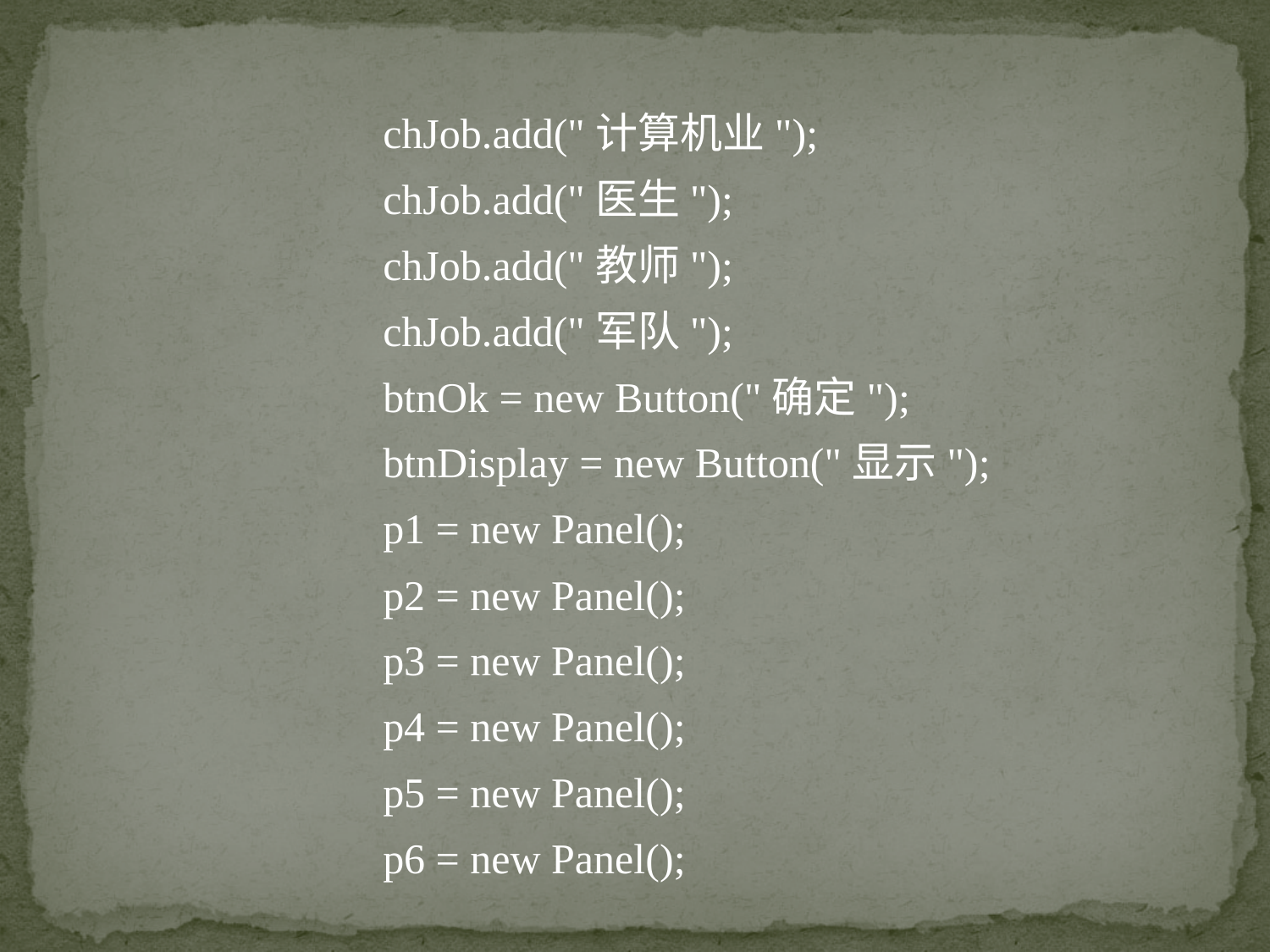

chJob.add("计算机业");
		chJob.add("医生");
		chJob.add("教师");
		chJob.add("军队");
		btnOk = new Button("确定");
		btnDisplay = new Button("显示");
		p1 = new Panel();
		p2 = new Panel();
		p3 = new Panel();
		p4 = new Panel();
		p5 = new Panel();
		p6 = new Panel();